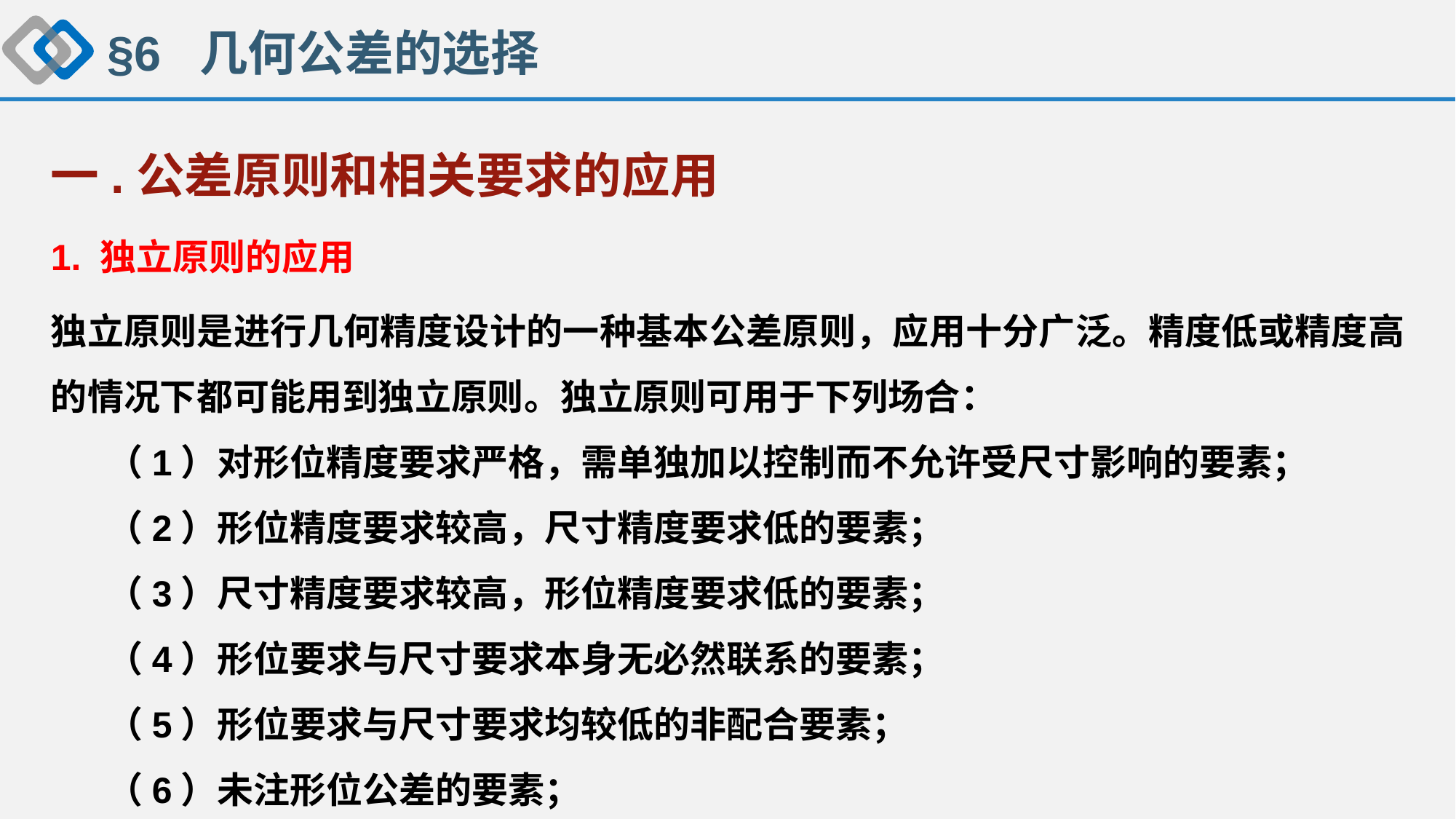

§6  几何公差的选择
一.公差原则和相关要求的应用
1. 独立原则的应用
独立原则是进行几何精度设计的一种基本公差原则，应用十分广泛。精度低或精度高的情况下都可能用到独立原则。独立原则可用于下列场合：
（1）对形位精度要求严格，需单独加以控制而不允许受尺寸影响的要素；
（2）形位精度要求较高，尺寸精度要求低的要素；
（3）尺寸精度要求较高，形位精度要求低的要素；
（4）形位要求与尺寸要求本身无必然联系的要素；
（5）形位要求与尺寸要求均较低的非配合要素；
（6）未注形位公差的要素；